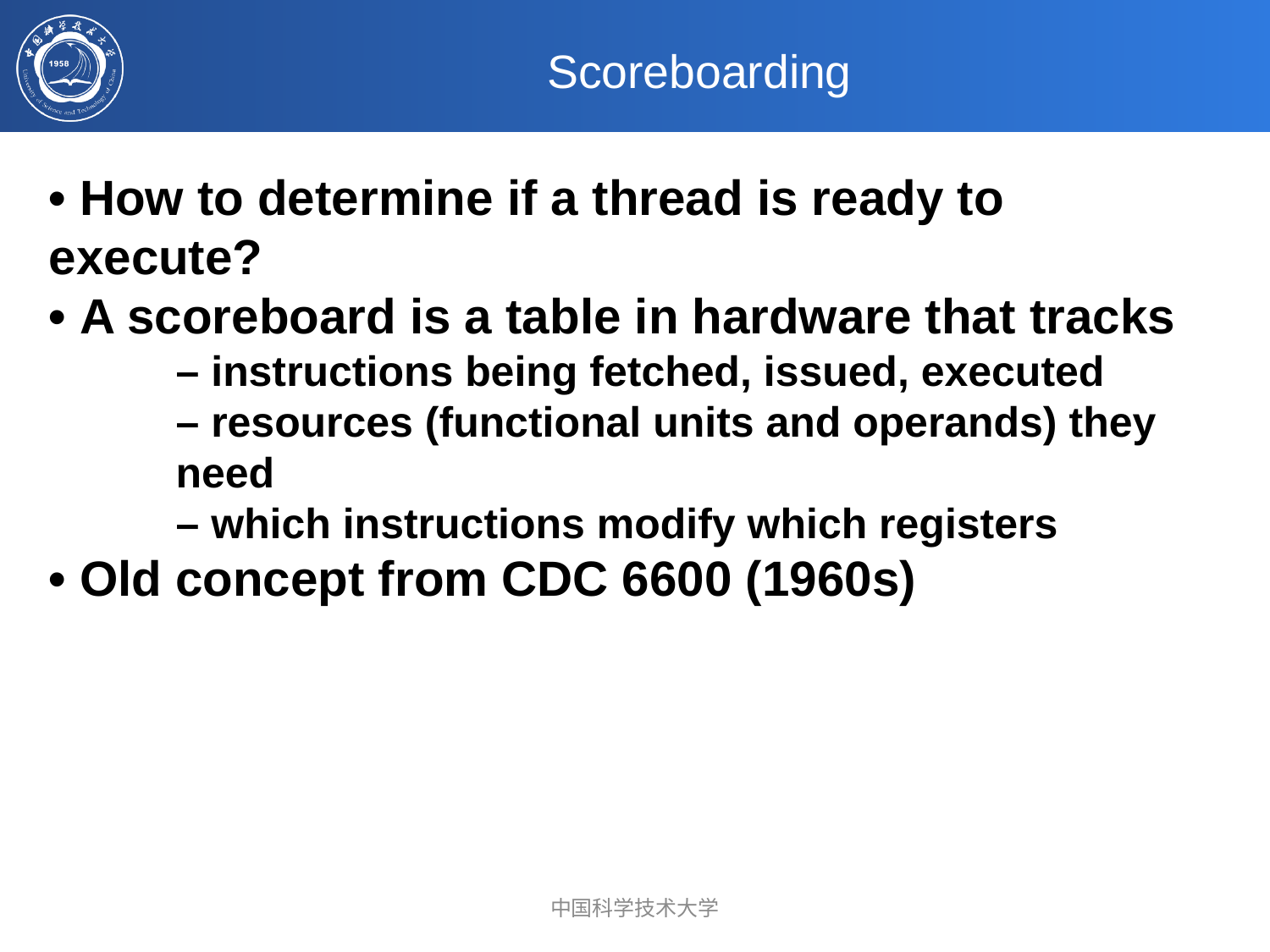

# Scoreboarding
• How to determine if a thread is ready to execute?
• A scoreboard is a table in hardware that tracks
– instructions being fetched, issued, executed
– resources (functional units and operands) they need
– which instructions modify which registers
• Old concept from CDC 6600 (1960s)
中国科学技术大学